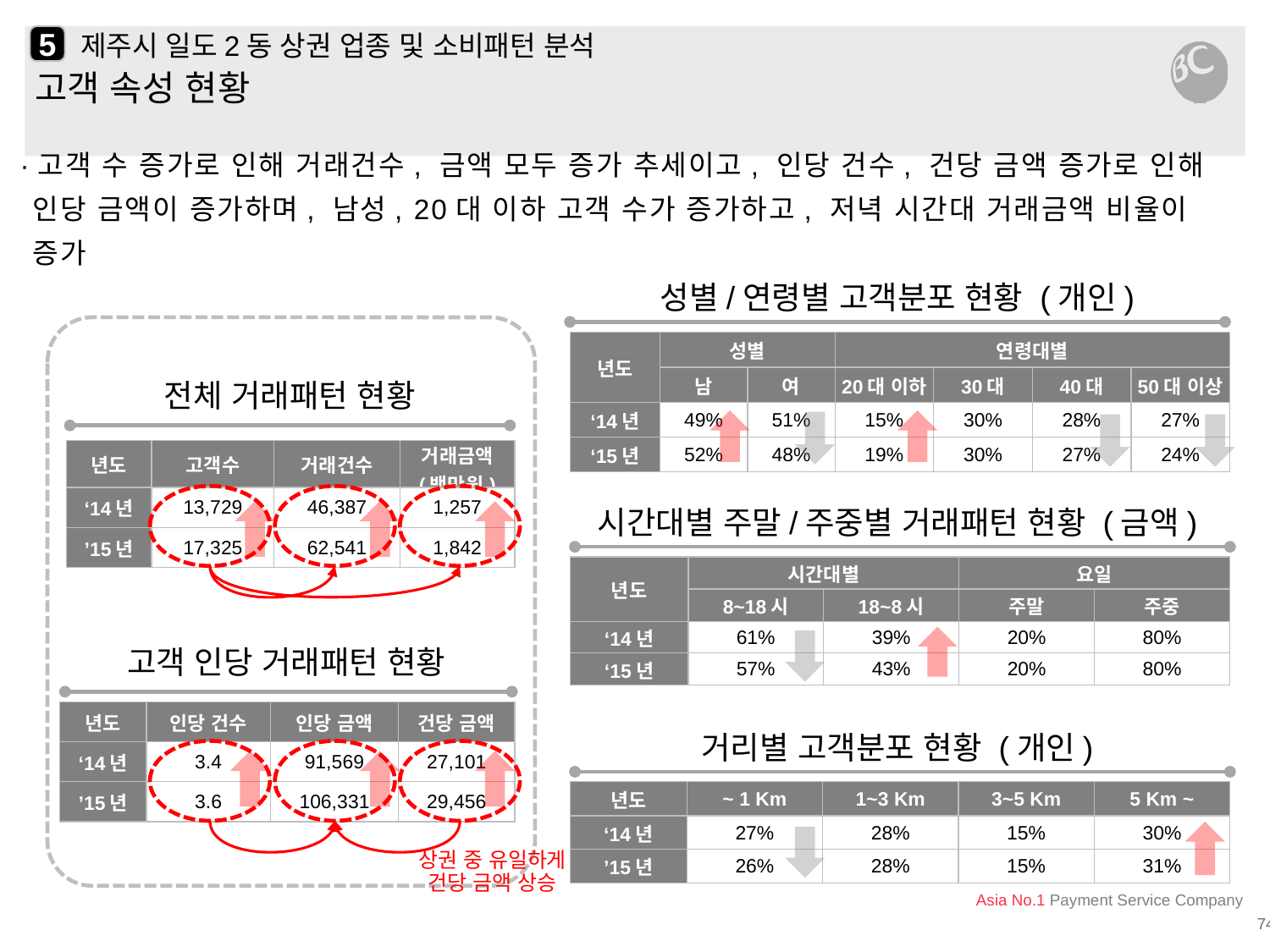

5
# 제주시 일도2동 상권 업종 및 소비패턴 분석
고객 속성 현황
·고객 수 증가로 인해 거래건수, 금액 모두 증가 추세이고, 인당 건수, 건당 금액 증가로 인해 인당 금액이 증가하며, 남성, 20대 이하 고객 수가 증가하고, 저녁 시간대 거래금액 비율이 증가
성별/연령별 고객분포 현황 (개인)

| 년도 | 성별 |  | 연령대별 |  |  |  |
| --- | --- | --- | --- | --- | --- | --- |
|  | 남 | 여 | 20대 이하 | 30대 | 40대 | 50대 이상 |
| ‘14년 | 49% | 51% | 15% | 30% | 28% | 27% |
| ‘15년 | 52% | 48% | 19% | 30% | 27% | 24% |
전체 거래패턴 현황

| 년도 | 고객수 | 거래건수 | 거래금액 (백만원) |
| --- | --- | --- | --- |
| ‘14년 | 13,729 | 46,387 | 1,257 |
| ’15년 | 17,325 | 62,541 | 1,842 |

시간대별 주말/주중별 거래패턴 현황 (금액)
| 년도 | 시간대별 |  | 요일 |  |
| --- | --- | --- | --- | --- |
|  | 8~18시 | 18~8시 | 주말 | 주중 |
| ‘14년 | 61% | 39% | 20% | 80% |
| ‘15년 | 57% | 43% | 20% | 80% |

고객 인당 거래패턴 현황
| 년도 | 인당 건수 | 인당 금액 | 건당 금액 |
| --- | --- | --- | --- |
| ‘14년 | 3.4 | 91,569 | 27,101 |
| ’15년 | 3.6 | 106,331 | 29,456 |
거리별 고객분포 현황 (개인)

| 년도 | ~ 1 Km | 1~3 Km | 3~5 Km | 5 Km ~ |
| --- | --- | --- | --- | --- |
| ‘14년 | 27% | 28% | 15% | 30% |
| ’15년 | 26% | 28% | 15% | 31% |

상권 중 유일하게 건당 금액 상승